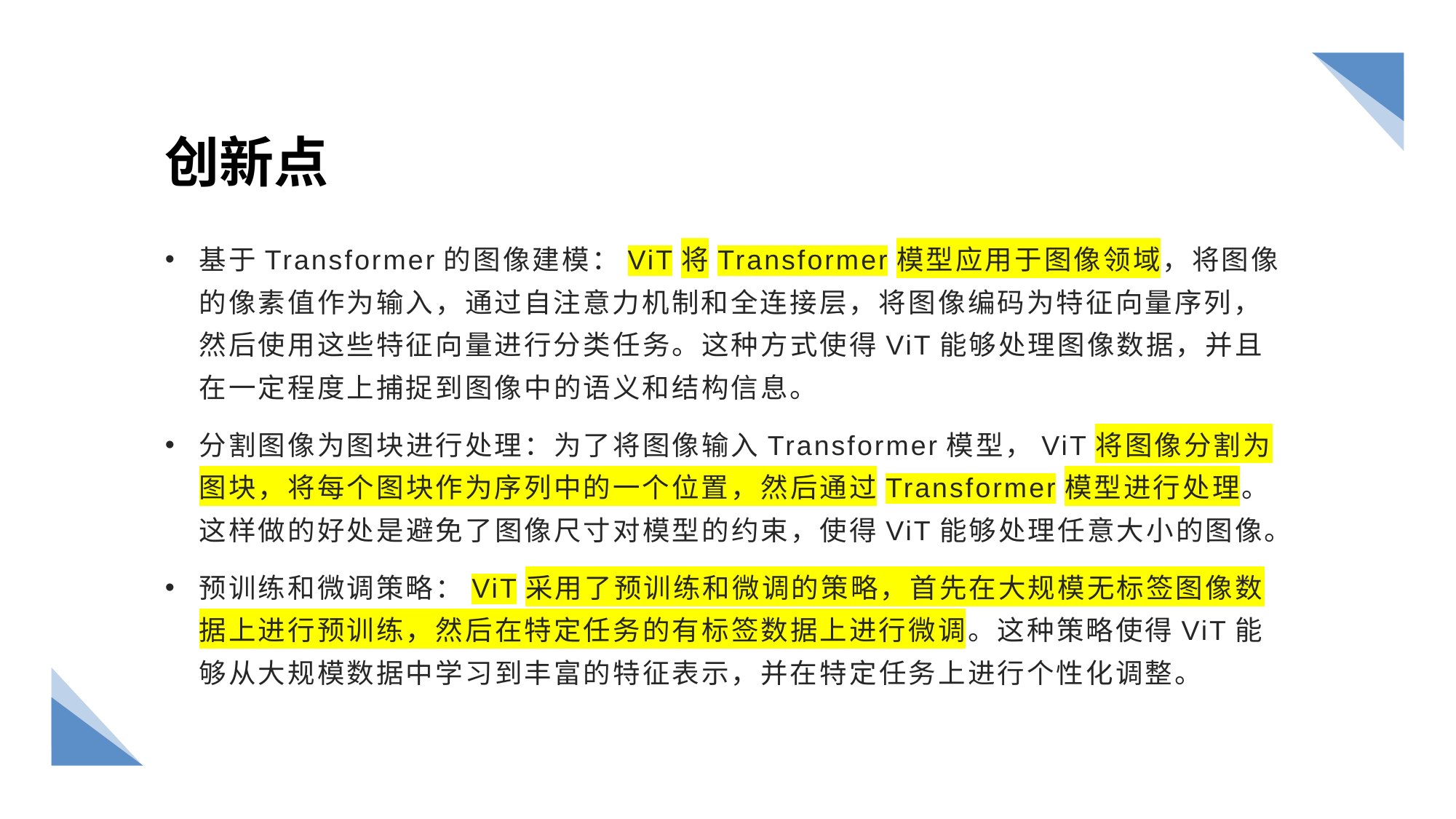

# 创新点
基于Transformer的图像建模：ViT将Transformer模型应用于图像领域，将图像的像素值作为输入，通过自注意力机制和全连接层，将图像编码为特征向量序列，然后使用这些特征向量进行分类任务。这种方式使得ViT能够处理图像数据，并且在一定程度上捕捉到图像中的语义和结构信息。
分割图像为图块进行处理：为了将图像输入Transformer模型，ViT将图像分割为图块，将每个图块作为序列中的一个位置，然后通过Transformer模型进行处理。这样做的好处是避免了图像尺寸对模型的约束，使得ViT能够处理任意大小的图像。
预训练和微调策略：ViT采用了预训练和微调的策略，首先在大规模无标签图像数据上进行预训练，然后在特定任务的有标签数据上进行微调。这种策略使得ViT能够从大规模数据中学习到丰富的特征表示，并在特定任务上进行个性化调整。